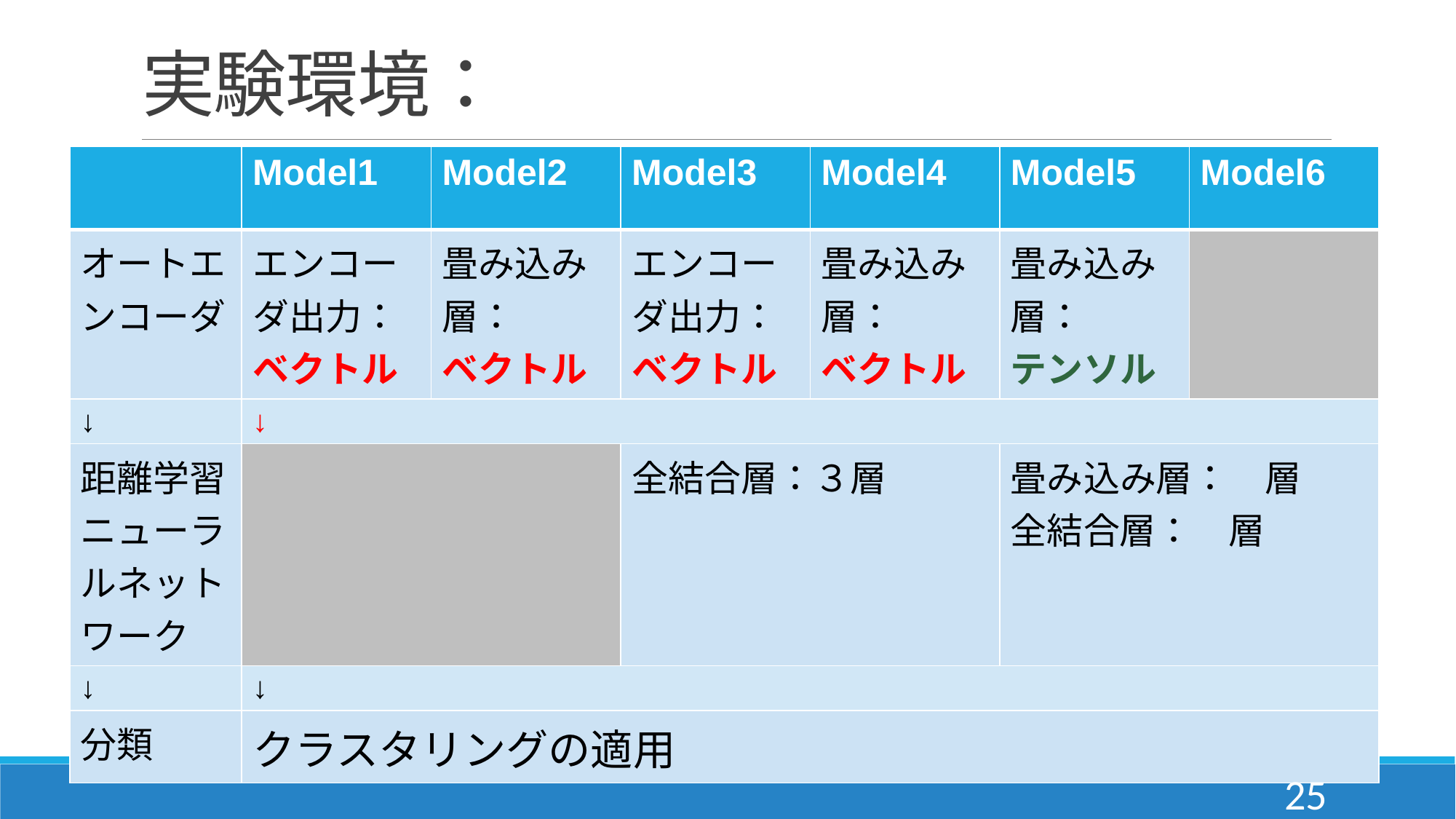

# 実験環境：
|  | Model1 | Model2 | Model3 | Model4 | Model5 | Model6 |
| --- | --- | --- | --- | --- | --- | --- |
| オートエンコーダ | エンコーダ出力： ベクトル | 畳み込み層： ベクトル | エンコーダ出力： ベクトル | 畳み込み層： ベクトル | 畳み込み層： テンソル |  |
| ↓ | ↓ | ↓ | ↓ | ↓ | ↓ | ↓ |
| 距離学習ニューラルネットワーク |  | ↓ | 全結合層：３層 | 全結合層 ３層 | 畳み込み層：　層 全結合層：　層 |  |
| ↓ | ↓ |  | ↓ |  | ↓ |  |
| 分類 | クラスタリングの適用 |  |  |  |  |  |
25